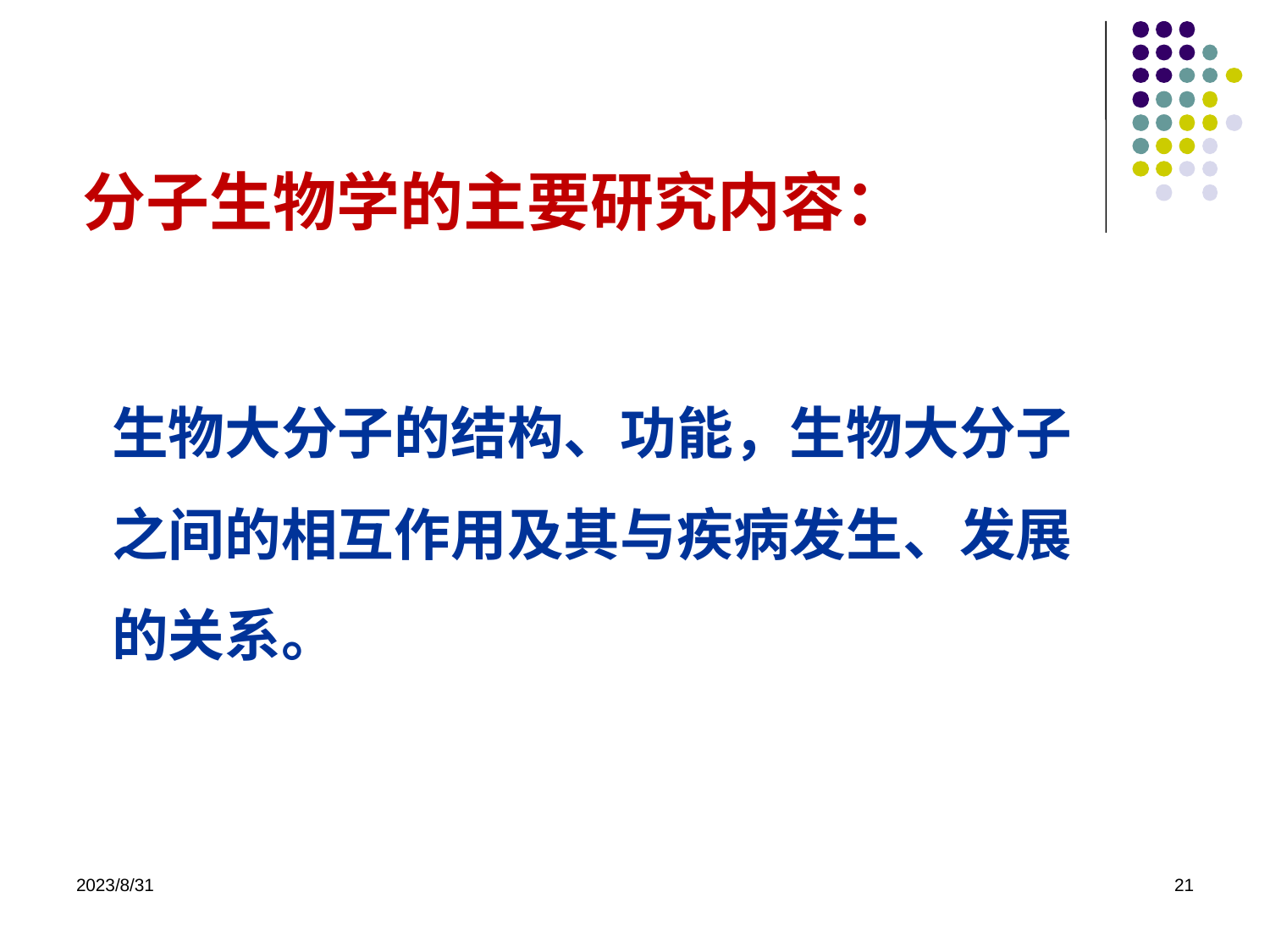

# 分子生物学的主要研究内容：
生物大分子的结构、功能，生物大分子之间的相互作用及其与疾病发生、发展的关系。
2023/8/31
21